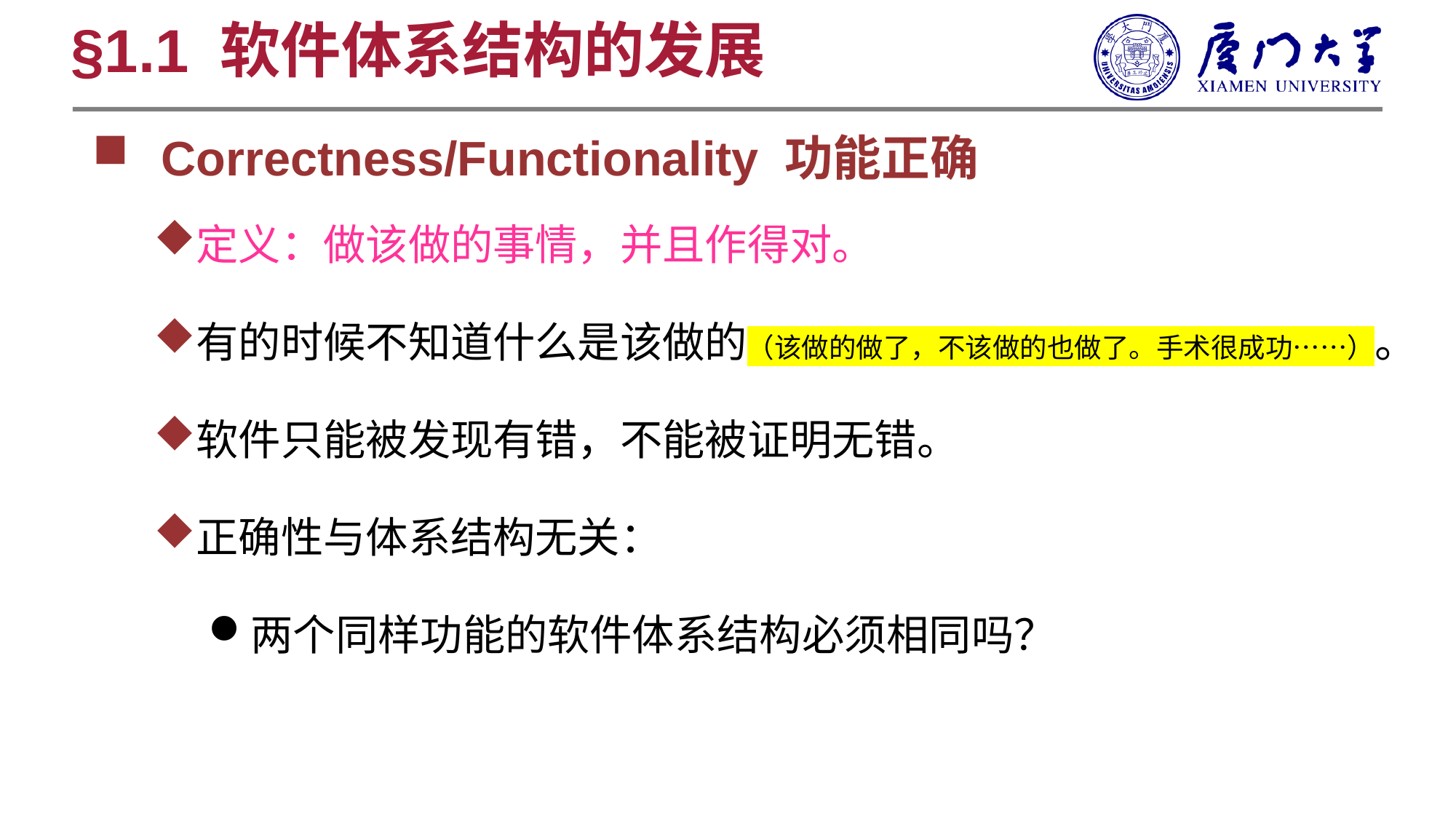

§1.1 软件体系结构的发展
Correctness/Functionality 功能正确
定义：做该做的事情，并且作得对。
有的时候不知道什么是该做的（该做的做了，不该做的也做了。手术很成功……）。
软件只能被发现有错，不能被证明无错。
正确性与体系结构无关：
两个同样功能的软件体系结构必须相同吗？